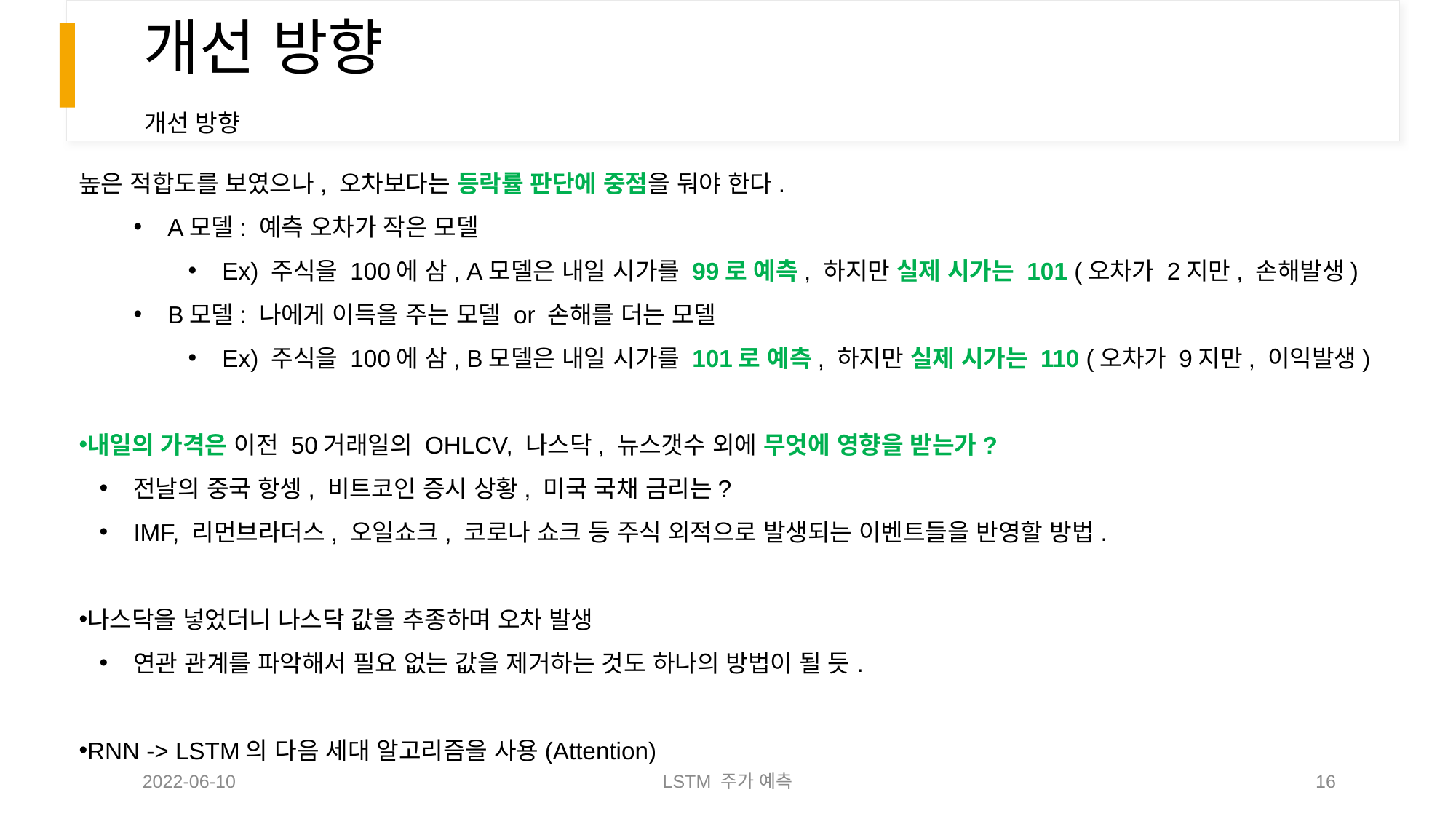

# 개선 방향
개선 방향
높은 적합도를 보였으나, 오차보다는 등락률 판단에 중점을 둬야 한다.
A모델: 예측 오차가 작은 모델
Ex) 주식을 100에 삼, A모델은 내일 시가를 99로 예측, 하지만 실제 시가는 101 (오차가 2지만, 손해발생)
B모델: 나에게 이득을 주는 모델 or 손해를 더는 모델
Ex) 주식을 100에 삼, B모델은 내일 시가를 101로 예측, 하지만 실제 시가는 110 (오차가 9지만, 이익발생)

내일의 가격은 이전 50거래일의 OHLCV, 나스닥, 뉴스갯수 외에 무엇에 영향을 받는가?
전날의 중국 항셍, 비트코인 증시 상황, 미국 국채 금리는?
IMF, 리먼브라더스, 오일쇼크, 코로나 쇼크 등 주식 외적으로 발생되는 이벤트들을 반영할 방법.

나스닥을 넣었더니 나스닥 값을 추종하며 오차 발생
연관 관계를 파악해서 필요 없는 값을 제거하는 것도 하나의 방법이 될 듯.

RNN -> LSTM의 다음 세대 알고리즘을 사용(Attention)
2022-06-10
LSTM 주가 예측
16